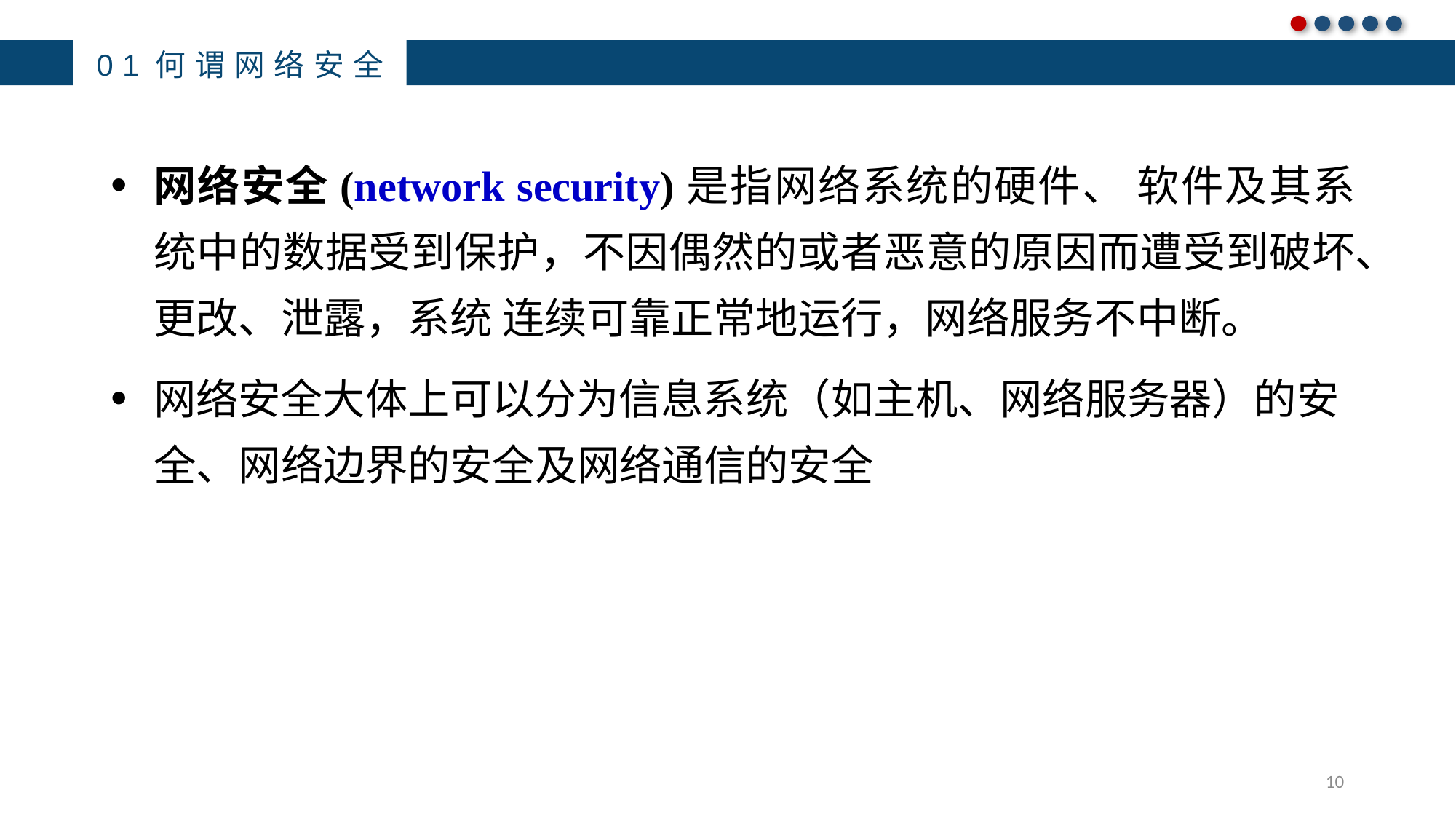

01何谓网络安全

网络安全(network security)是指网络系统的硬件、 软件及其系统中的数据受到保护，不因偶然的或者恶意的原因而遭受到破坏、更改、泄露，系统 连续可靠正常地运行，网络服务不中断。
网络安全大体上可以分为信息系统（如主机、网络服务器）的安全、网络边界的安全及网络通信的安全
10